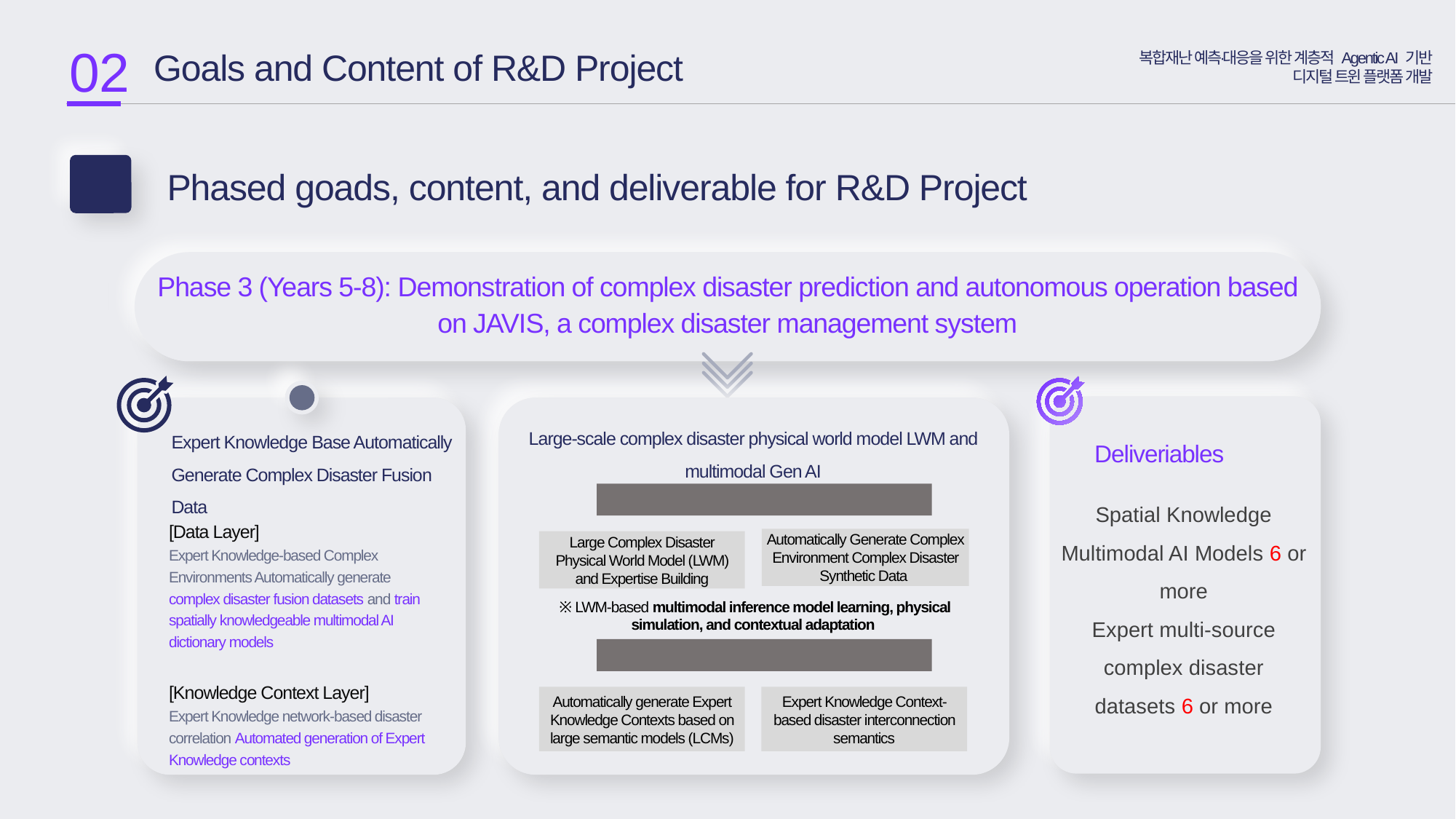

02
 Goals and Content of R&D Project
복합재난 예측∙대응을 위한 계층적 Agentic AI 기반
디지털 트윈 플랫폼 개발

Phased goads, content, and deliverable for R&D Project
2-3

Phase 3 (Years 5-8): Demonstration of complex disaster prediction and autonomous operation based on JAVIS, a complex disaster management system

1

Large-scale complex disaster physical world model LWM and multimodal Gen AI
Expert Knowledge Base Automatically Generate Complex Disaster Fusion Data
Deliveriables
Spatial Knowledge Multimodal AI Models 6 or more
Expert multi-source complex disaster datasets 6 or more
[LWM-based complex disaster generation]
[Data Layer]
Expert Knowledge-based Complex Environments Automatically generate complex disaster fusion datasets and train spatially knowledgeable multimodal AI dictionary models

[Knowledge Context Layer]
Expert Knowledge network-based disaster correlation Automated generation of Expert Knowledge contexts
Automatically Generate Complex Environment Complex Disaster Synthetic Data
Large Complex Disaster Physical World Model (LWM) and Expertise Building
※ LWM-based multimodal inference model learning, physical simulation, and contextual adaptation
[LCM-based Expert Knowledge Context]
Automatically generate Expert Knowledge Contexts based on large semantic models (LCMs)
Expert Knowledge Context-based disaster interconnection semantics